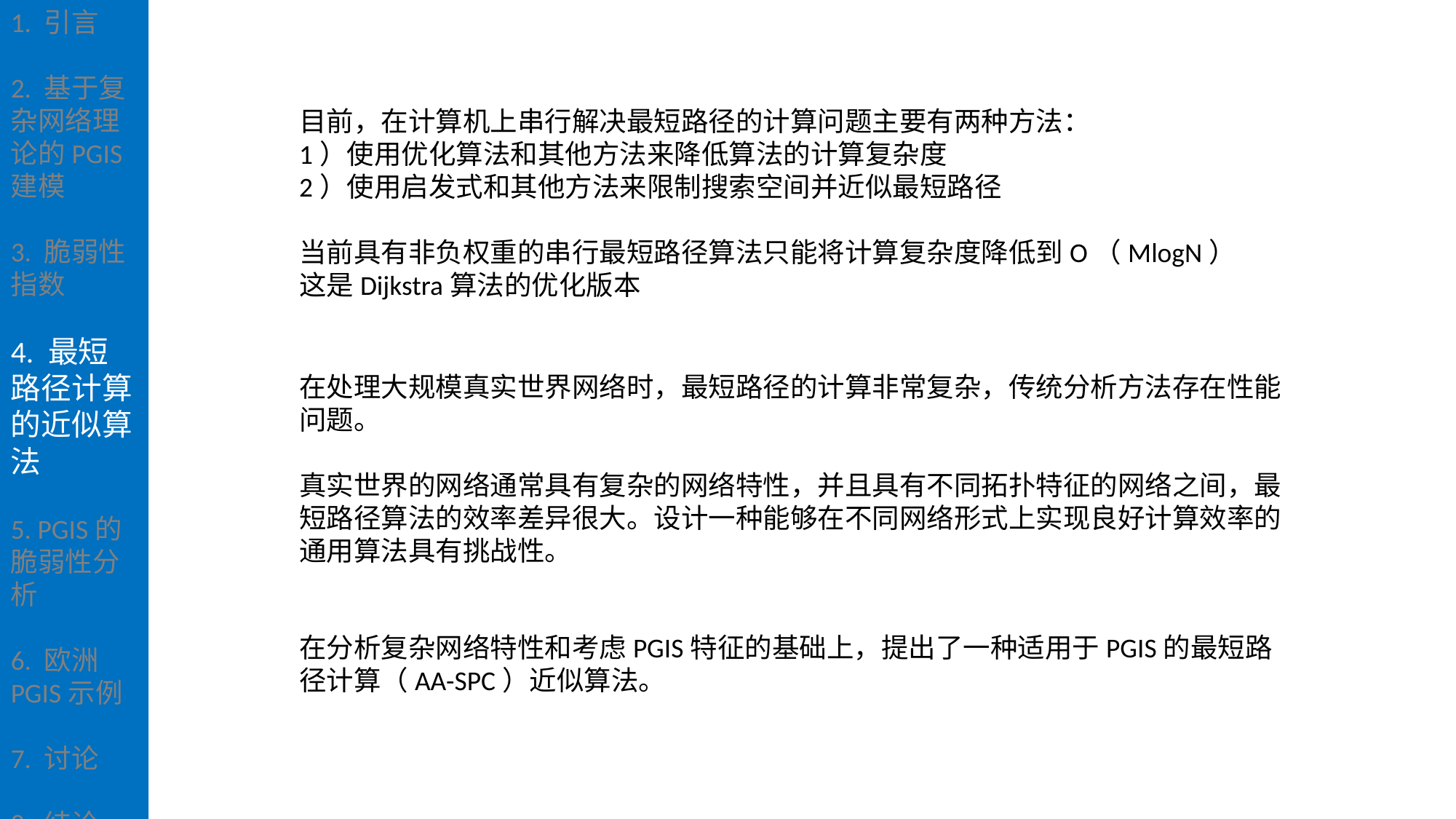

1. 引言

2. 基于复杂网络理论的PGIS建模

3. 脆弱性指数

4. 最短路径计算的近似算法

5. PGIS的脆弱性分析

6. 欧洲PGIS示例

7. 讨论

8. 结论

目前，在计算机上串行解决最短路径的计算问题主要有两种方法：
1）使用优化算法和其他方法来降低算法的计算复杂度
2）使用启发式和其他方法来限制搜索空间并近似最短路径

当前具有非负权重的串行最短路径算法只能将计算复杂度降低到O（MlogN）
这是Dijkstra算法的优化版本
在处理大规模真实世界网络时，最短路径的计算非常复杂，传统分析方法存在性能问题。

真实世界的网络通常具有复杂的网络特性，并且具有不同拓扑特征的网络之间，最短路径算法的效率差异很大。设计一种能够在不同网络形式上实现良好计算效率的通用算法具有挑战性。
在分析复杂网络特性和考虑PGIS特征的基础上，提出了一种适用于PGIS的最短路径计算（AA-SPC）近似算法。